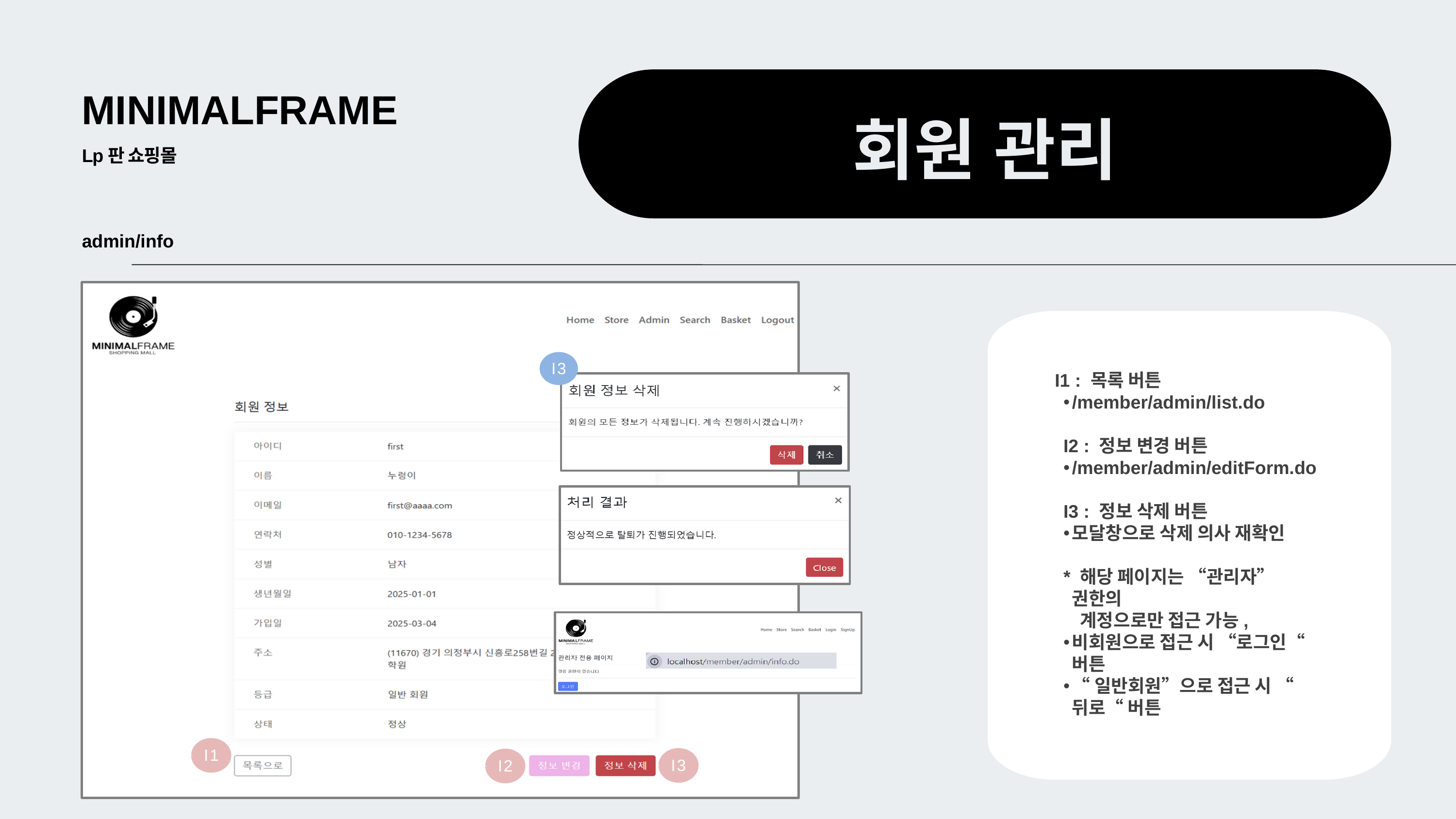

MINIMALFRAME
회원 관리
Lp판 쇼핑몰
admin/info

I 3

I 1

I 3

I 2

I1 : 목록 버튼
/member/admin/list.do

I2 : 정보 변경 버튼
/member/admin/editForm.do

I3 : 정보 삭제 버튼
모달창으로 삭제 의사 재확인

* 해당 페이지는 “관리자” 권한의
   계정으로만 접근 가능,
비회원으로 접근 시 “로그인“ 버튼
“일반회원”으로 접근 시 “뒤로“ 버튼